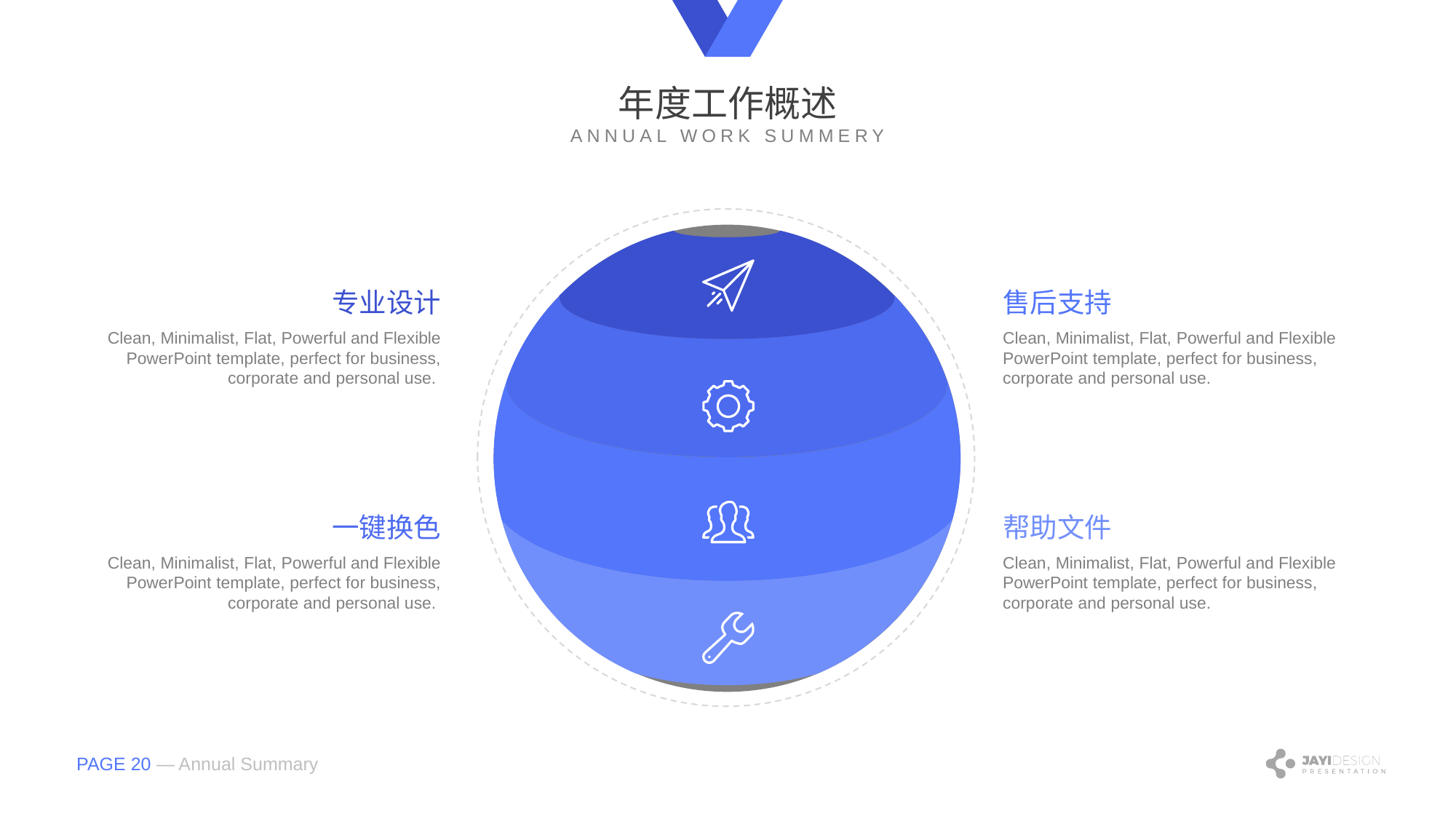

年度工作概述
ANNUAL WORK SUMMERY

e7d195523061f1c0cef09ac28eaae964ec9988a5cce77c8b8C1E4685C6E6B40CD7615480512384A61EE159C6FE0045D14B61E85D0A95589D558B81FFC809322ACC20DC2254D928200A3EA0841B8B1814961BE795024DFDEF45878460D5EEC04B3DB4C246007153409DEDE37CA726A66AF19B77CE744E11CADCFB09B3408DEC1F688348922E38CCEE
售后支持
Clean, Minimalist, Flat, Powerful and Flexible PowerPoint template, perfect for business, corporate and personal use.
专业设计
Clean, Minimalist, Flat, Powerful and Flexible PowerPoint template, perfect for business, corporate and personal use.
帮助文件
Clean, Minimalist, Flat, Powerful and Flexible PowerPoint template, perfect for business, corporate and personal use.
一键换色
Clean, Minimalist, Flat, Powerful and Flexible PowerPoint template, perfect for business, corporate and personal use.